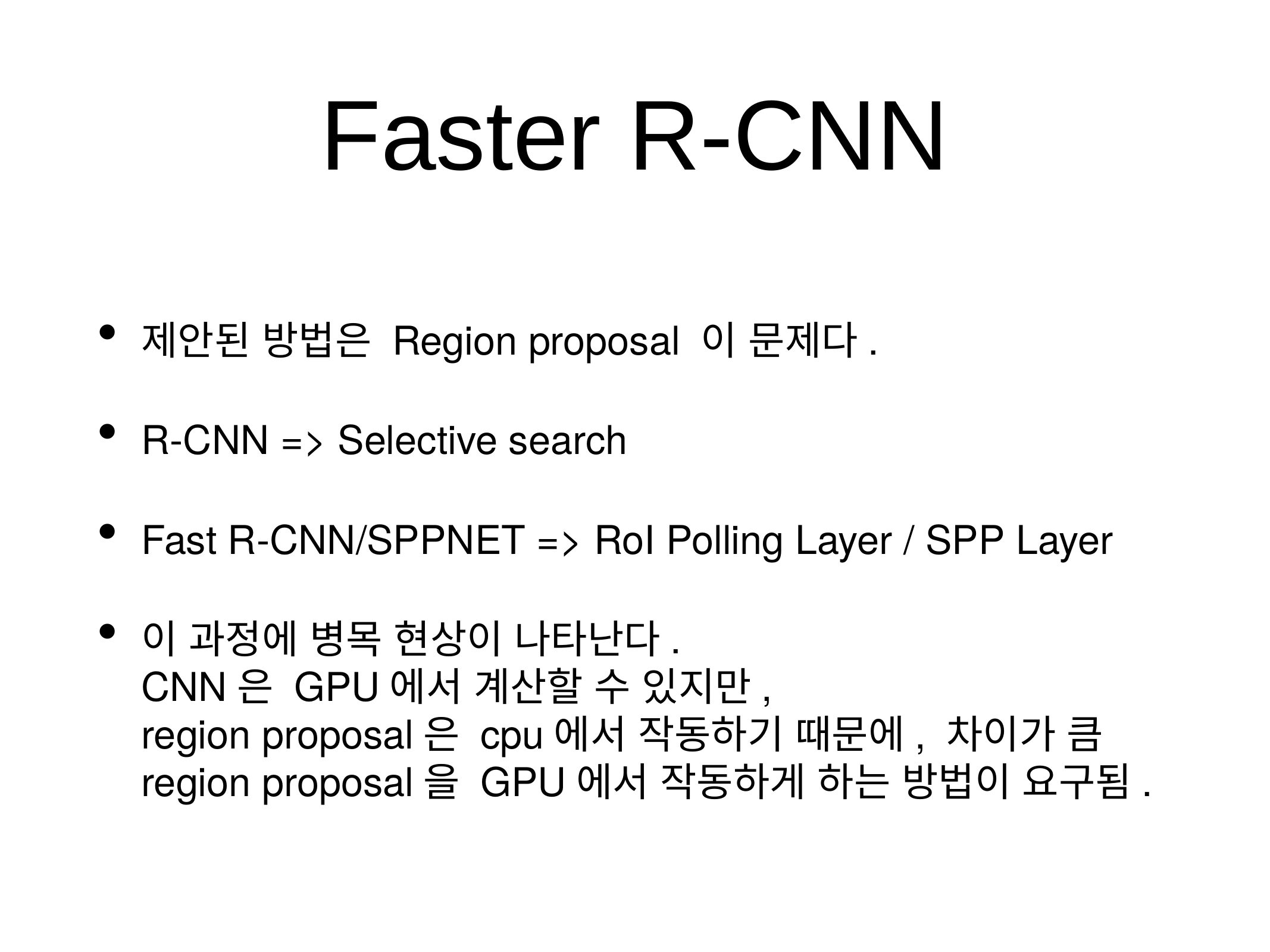

# Faster R-CNN
제안된 방법은 Region proposal 이 문제다.
R-CNN => Selective search
Fast R-CNN/SPPNET => RoI Polling Layer / SPP Layer
이 과정에 병목 현상이 나타난다.
CNN은 GPU에서 계산할 수 있지만,
region proposal은 cpu에서 작동하기 때문에, 차이가 큼
region proposal을 GPU에서 작동하게 하는 방법이 요구됨.